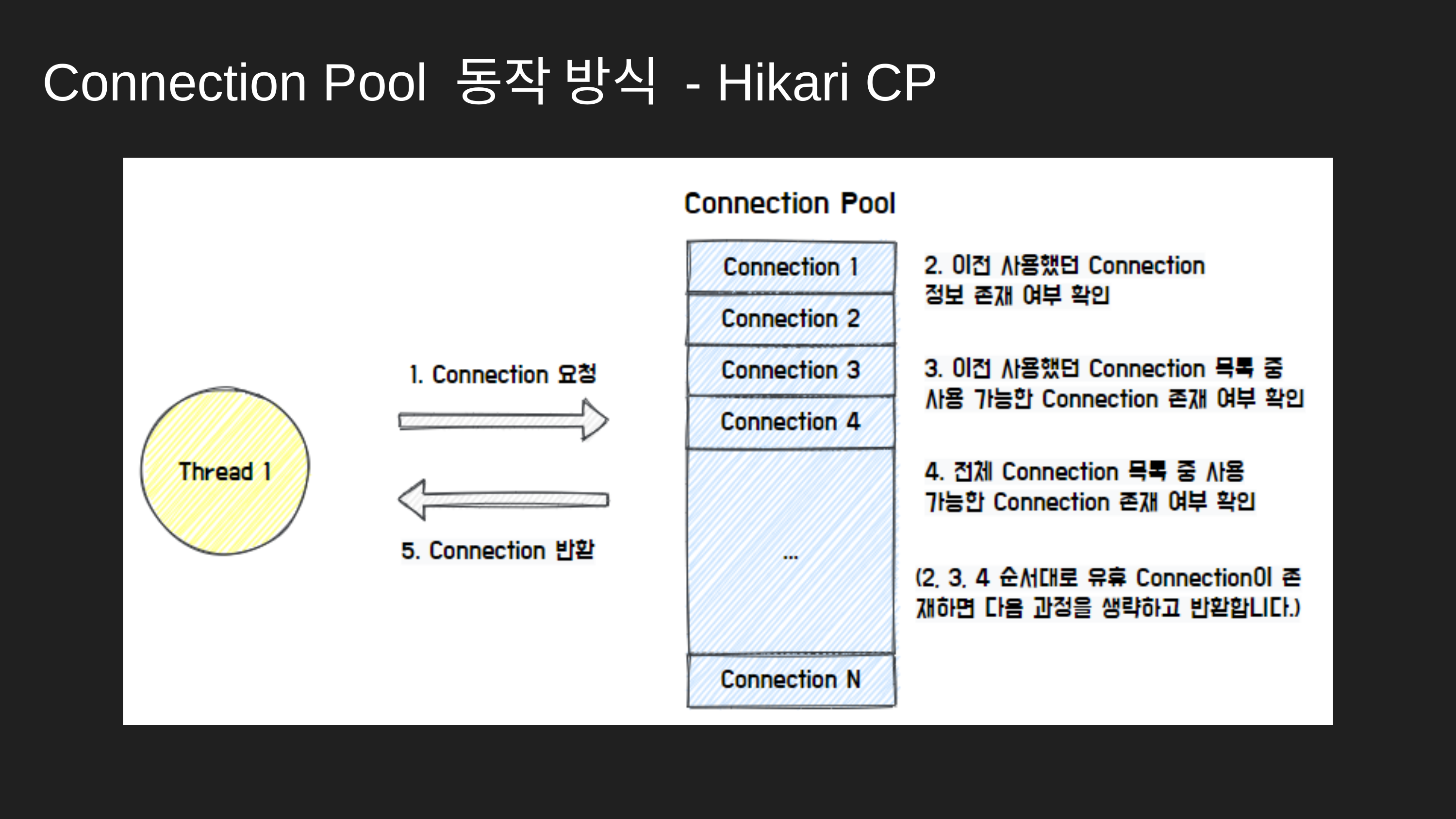

Connection Pool 동작 방식 - Hikari CP